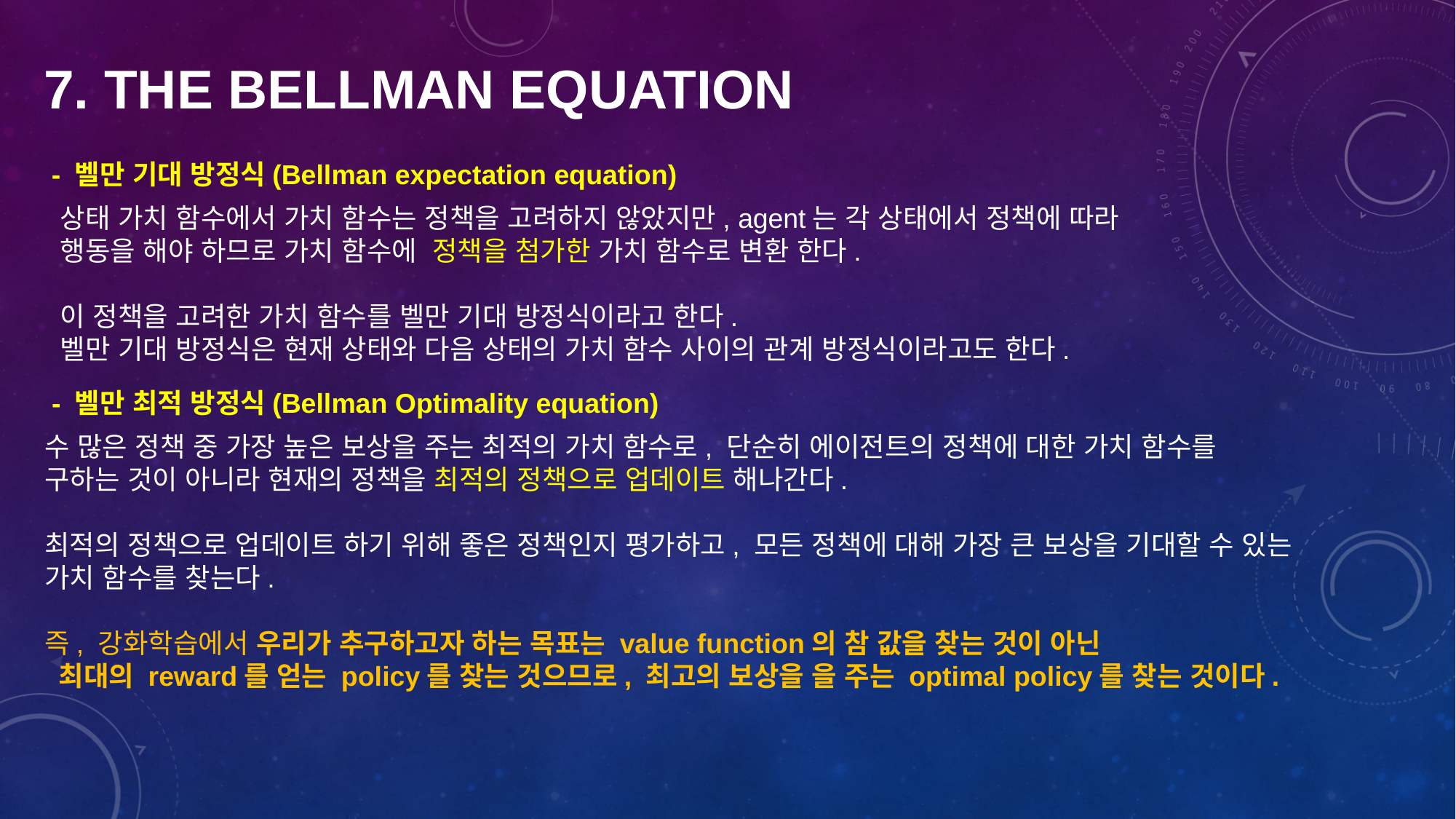

7. The bellman equation
- 벨만 기대 방정식(Bellman expectation equation)
상태 가치 함수에서 가치 함수는 정책을 고려하지 않았지만, agent는 각 상태에서 정책에 따라
행동을 해야 하므로 가치 함수에  정책을 첨가한 가치 함수로 변환 한다.

이 정책을 고려한 가치 함수를 벨만 기대 방정식이라고 한다.
벨만 기대 방정식은 현재 상태와 다음 상태의 가치 함수 사이의 관계 방정식이라고도 한다.
- 벨만 최적 방정식(Bellman Optimality equation)
수 많은 정책 중 가장 높은 보상을 주는 최적의 가치 함수로, 단순히 에이전트의 정책에 대한 가치 함수를
구하는 것이 아니라 현재의 정책을 최적의 정책으로 업데이트 해나간다.

최적의 정책으로 업데이트 하기 위해 좋은 정책인지 평가하고, 모든 정책에 대해 가장 큰 보상을 기대할 수 있는
가치 함수를 찾는다.

즉, 강화학습에서 우리가 추구하고자 하는 목표는 value function의 참 값을 찾는 것이 아닌
 최대의 reward를 얻는 policy를 찾는 것으므로, 최고의 보상을 을 주는 optimal policy를 찾는 것이다.